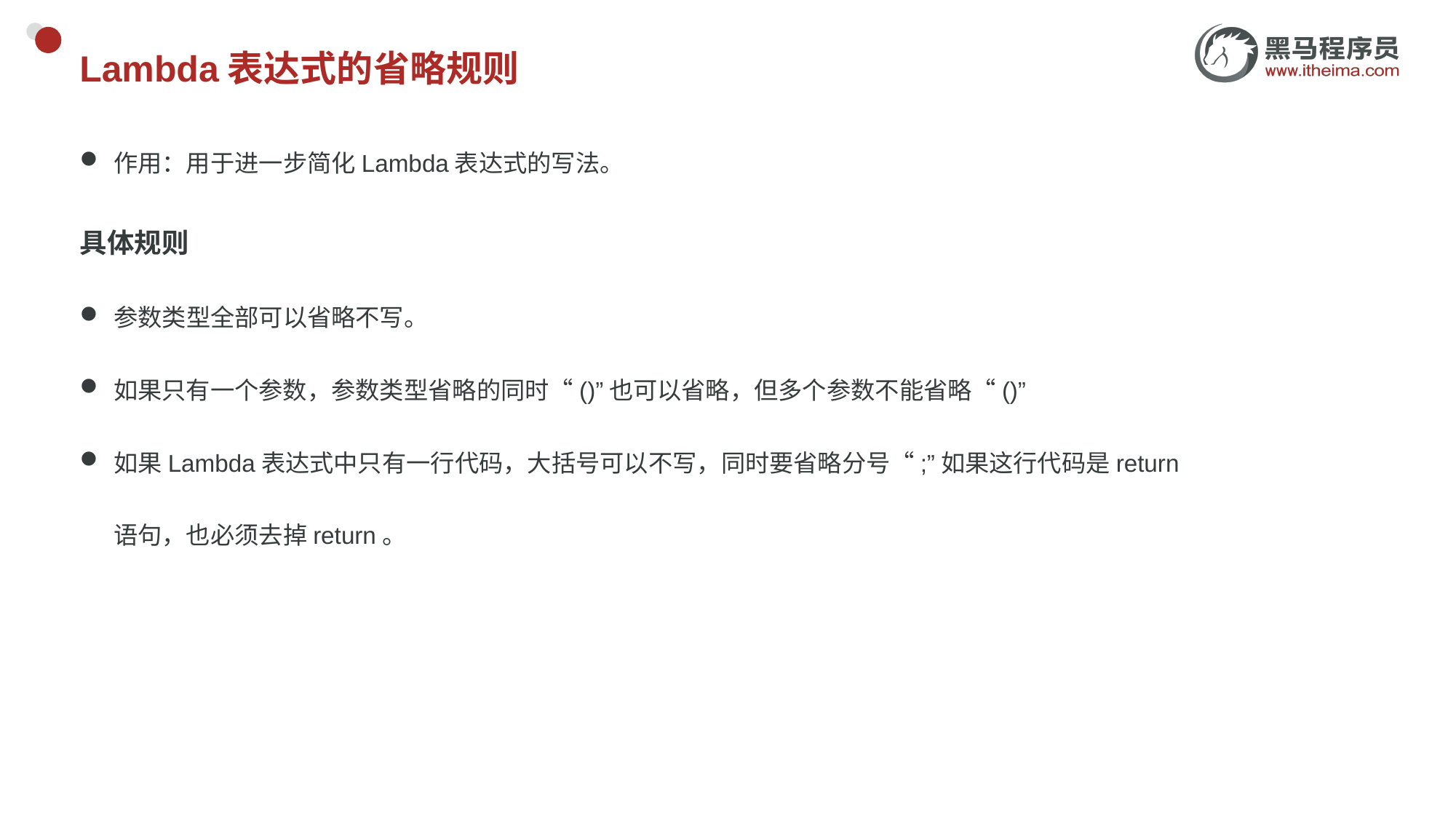

# Lambda表达式的省略规则
作用：用于进一步简化Lambda表达式的写法。
具体规则
参数类型全部可以省略不写。
如果只有一个参数，参数类型省略的同时“()”也可以省略，但多个参数不能省略“()”
如果Lambda表达式中只有一行代码，大括号可以不写，同时要省略分号“;”如果这行代码是return语句，也必须去掉return。